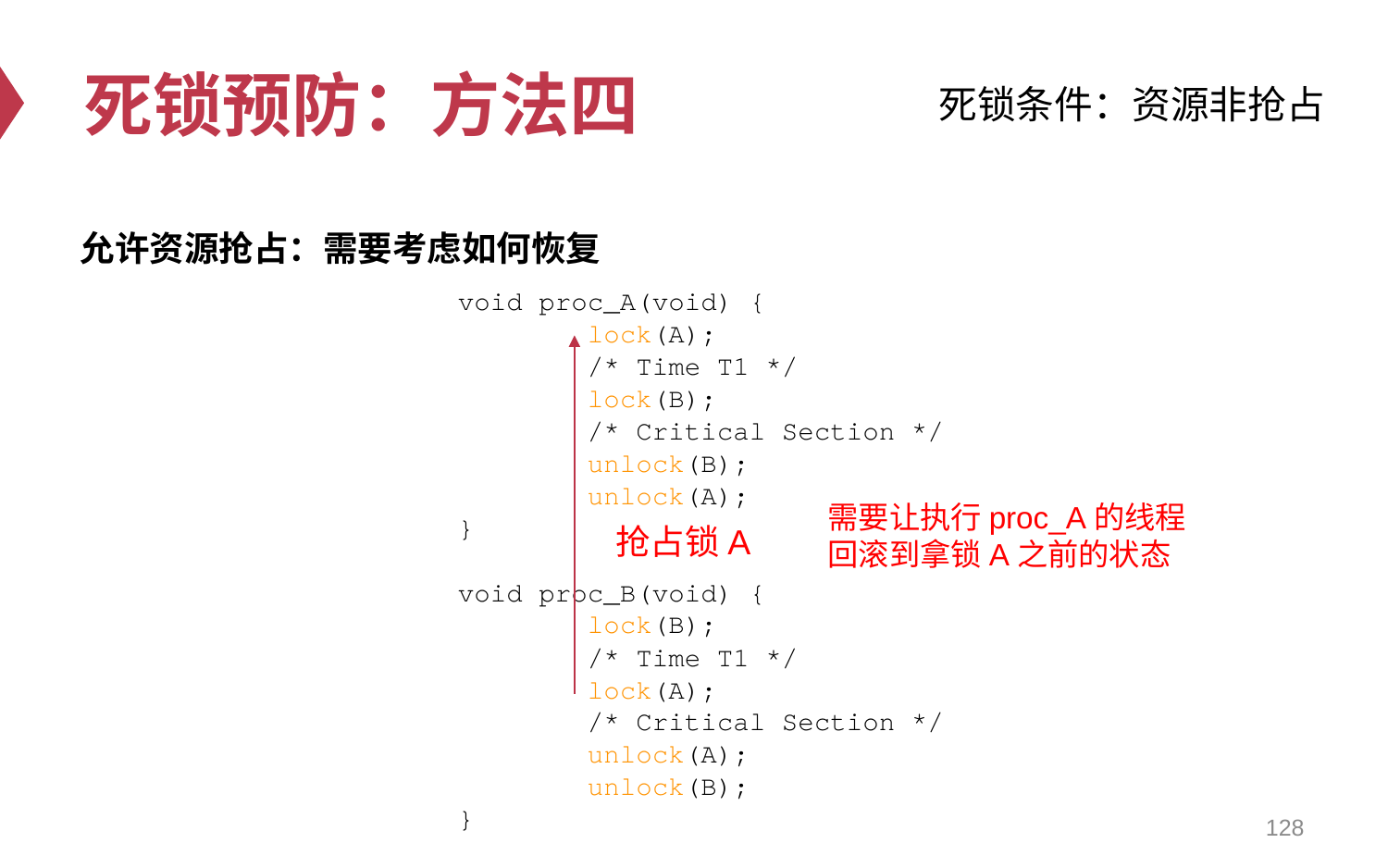

# 死锁预防：方法四
死锁条件：资源非抢占
允许资源抢占：需要考虑如何恢复
void proc_A(void) {
        lock(A);
        /* Time T1 */
        lock(B);
        /* Critical Section */
        unlock(B);
        unlock(A);
}

void proc_B(void) {
        lock(B);
        /* Time T1 */
        lock(A);
        /* Critical Section */
        unlock(A);
        unlock(B);
}
需要让执行proc_A的线程
回滚到拿锁A之前的状态
抢占锁A
128